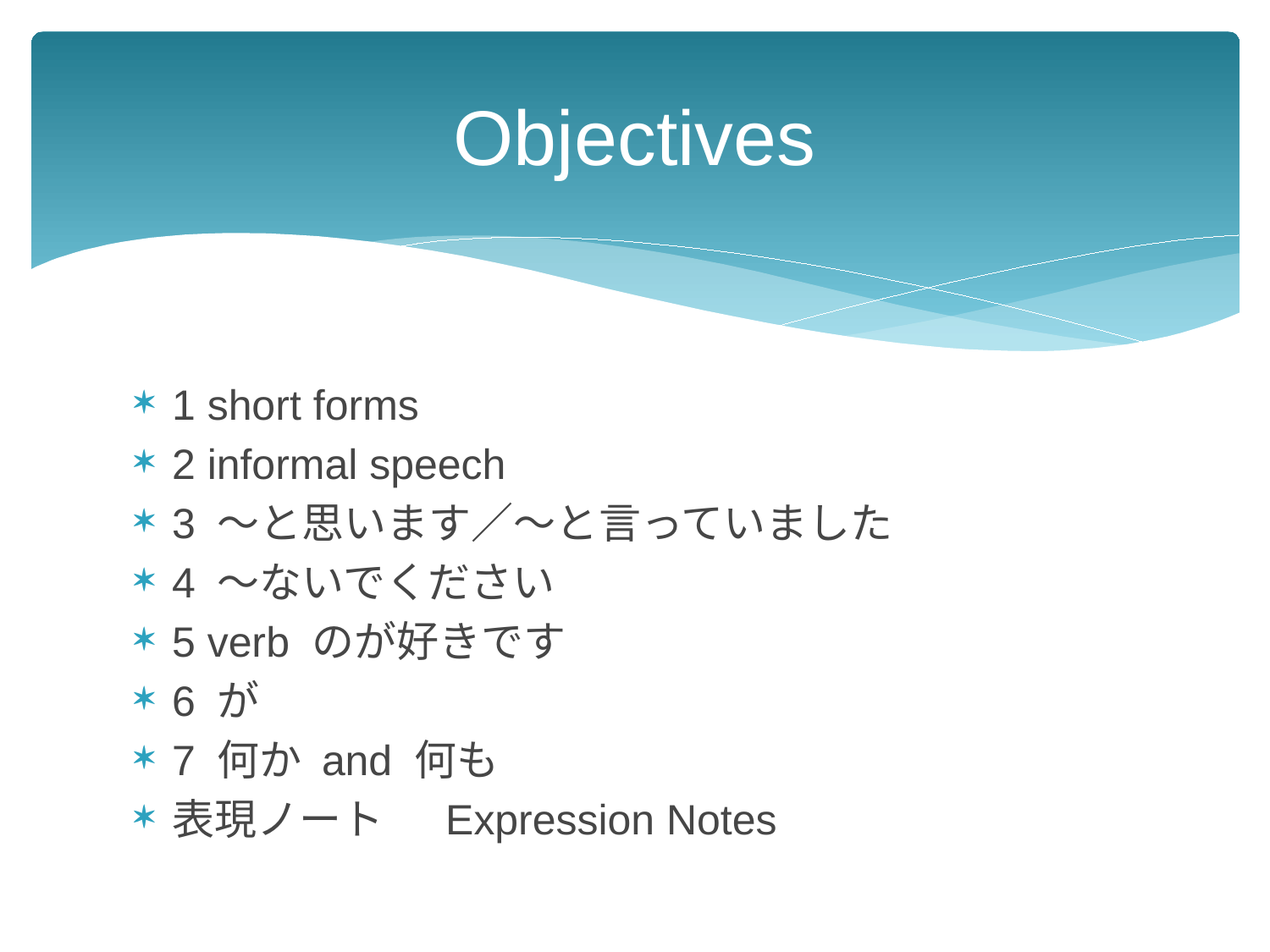

# Objectives
1 short forms
2 informal speech
3 ～と思います／～と言っていました
4 ～ないでください
5 verb のが好きです
6 が
7 何か and 何も
表現ノート　 Expression Notes